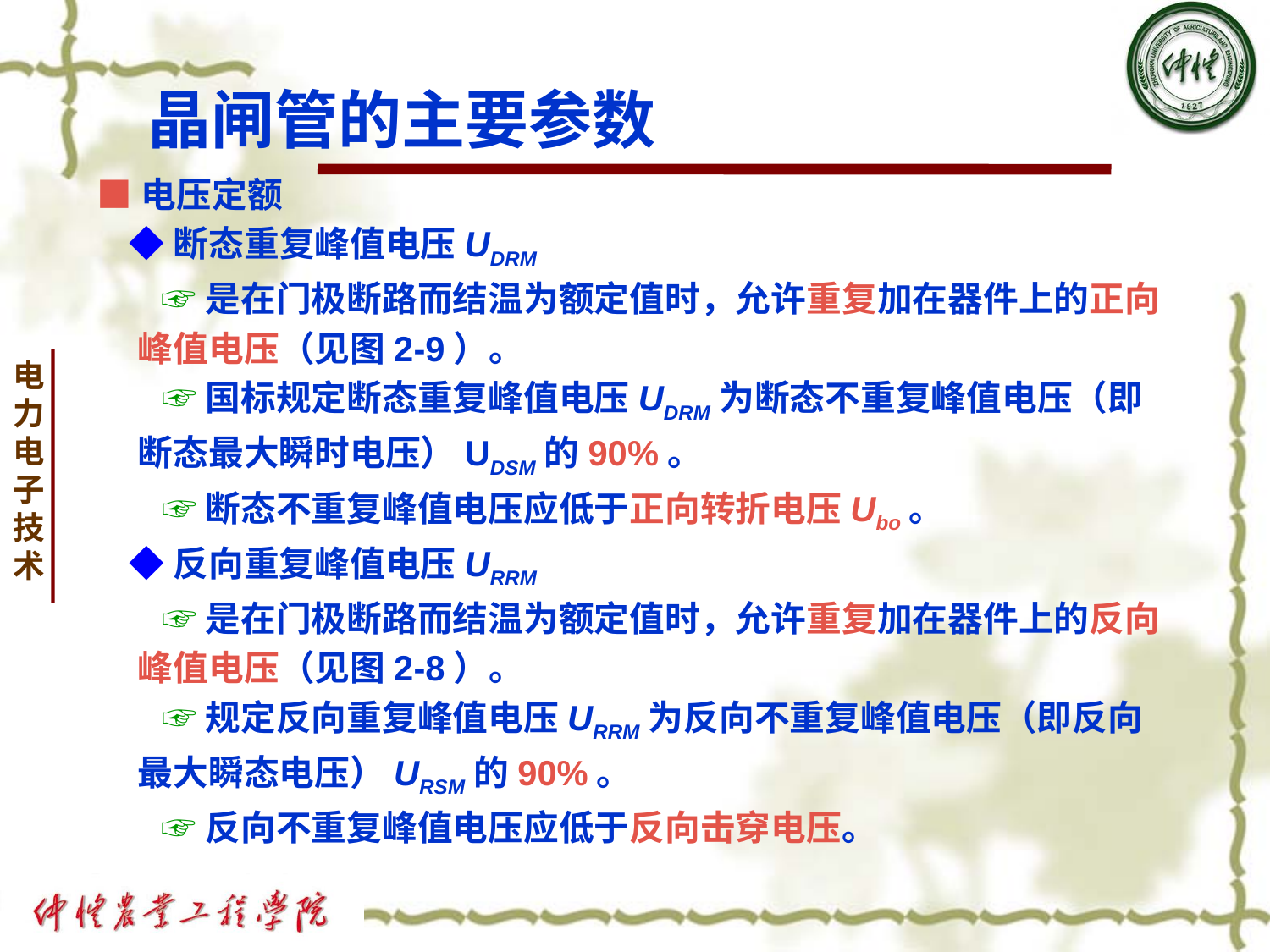

# 晶闸管的主要参数
■电压定额
    ◆断态重复峰值电压UDRM
        ☞是在门极断路而结温为额定值时，允许重复加在器件上的正向
    峰值电压（见图2-9）。
        ☞国标规定断态重复峰值电压UDRM为断态不重复峰值电压（即
    断态最大瞬时电压）UDSM的90%。
        ☞断态不重复峰值电压应低于正向转折电压Ubo。
    ◆反向重复峰值电压URRM
        ☞是在门极断路而结温为额定值时，允许重复加在器件上的反向
    峰值电压（见图2-8）。
        ☞规定反向重复峰值电压URRM为反向不重复峰值电压（即反向
    最大瞬态电压）URSM的90%。
        ☞反向不重复峰值电压应低于反向击穿电压。